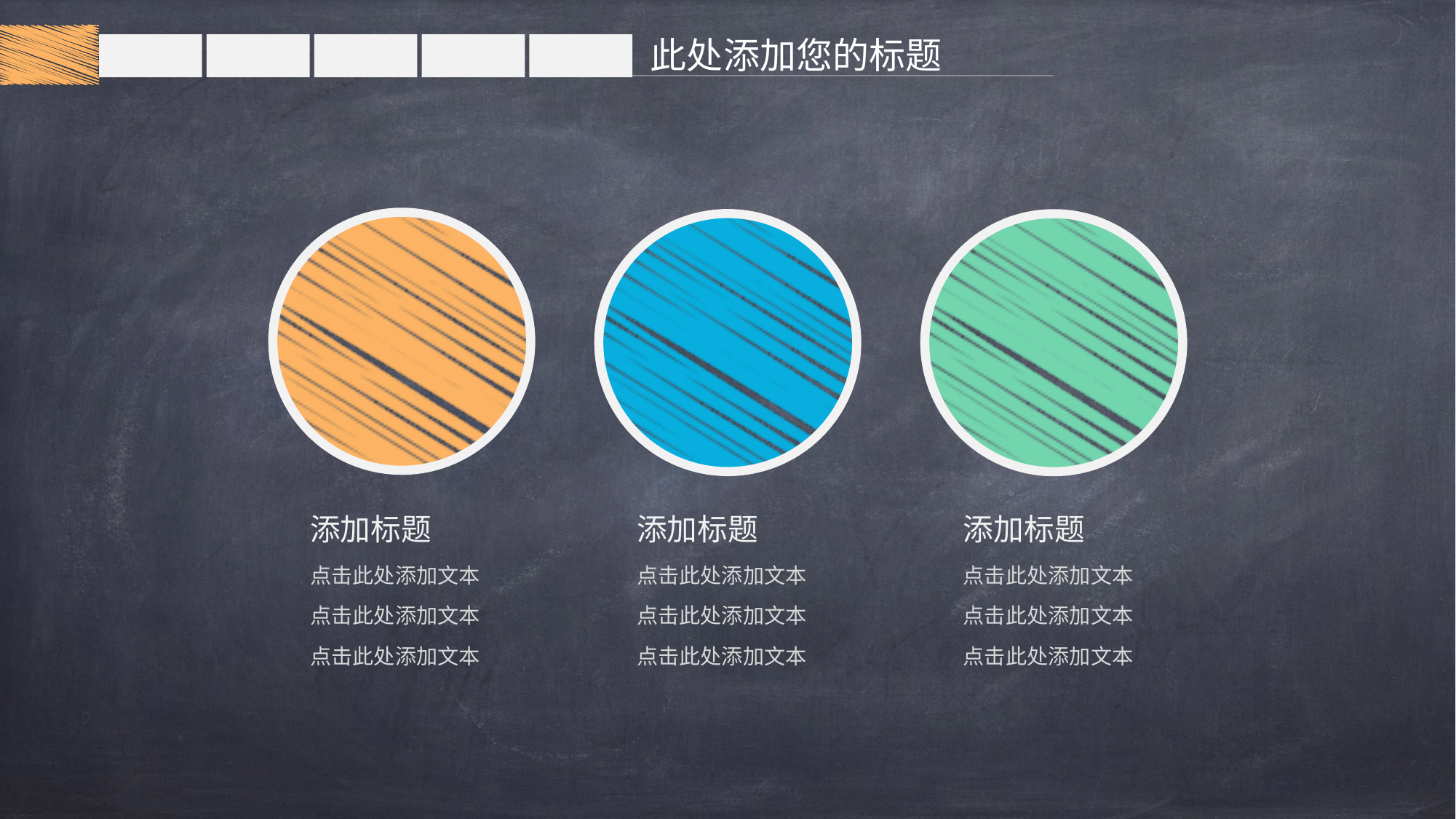

此处添加您的标题

添加标题
点击此处添加文本
点击此处添加文本
点击此处添加文本
添加标题
点击此处添加文本
点击此处添加文本
点击此处添加文本
添加标题
点击此处添加文本
点击此处添加文本
点击此处添加文本